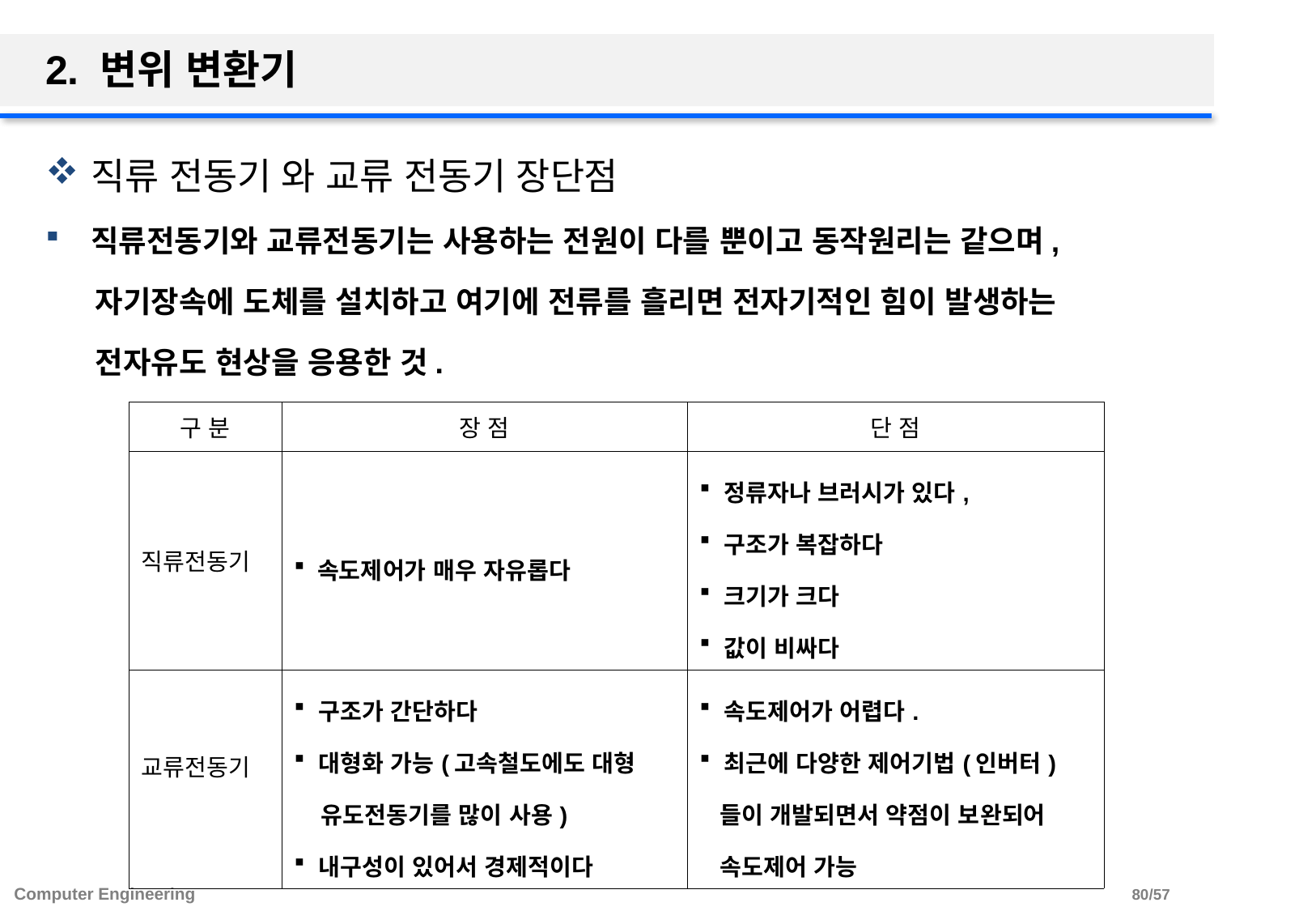

# 2. 변위 변환기
직류 전동기 와 교류 전동기 장단점
직류전동기와 교류전동기는 사용하는 전원이 다를 뿐이고 동작원리는 같으며,
     자기장속에 도체를 설치하고 여기에 전류를 흘리면 전자기적인 힘이 발생하는
     전자유도 현상을 응용한 것.
| 구 분 | 장 점 | 단 점 |
| --- | --- | --- |
| 직류전동기 | 속도제어가 매우 자유롭다 | 정류자나 브러시가 있다, 구조가 복잡하다 크기가 크다 값이 비싸다 |
| 교류전동기 | 구조가 간단하다 대형화 가능(고속철도에도 대형 유도전동기를 많이 사용) 내구성이 있어서 경제적이다 | 속도제어가 어렵다. 최근에 다양한 제어기법(인버터) 들이 개발되면서 약점이 보완되어 속도제어 가능 |